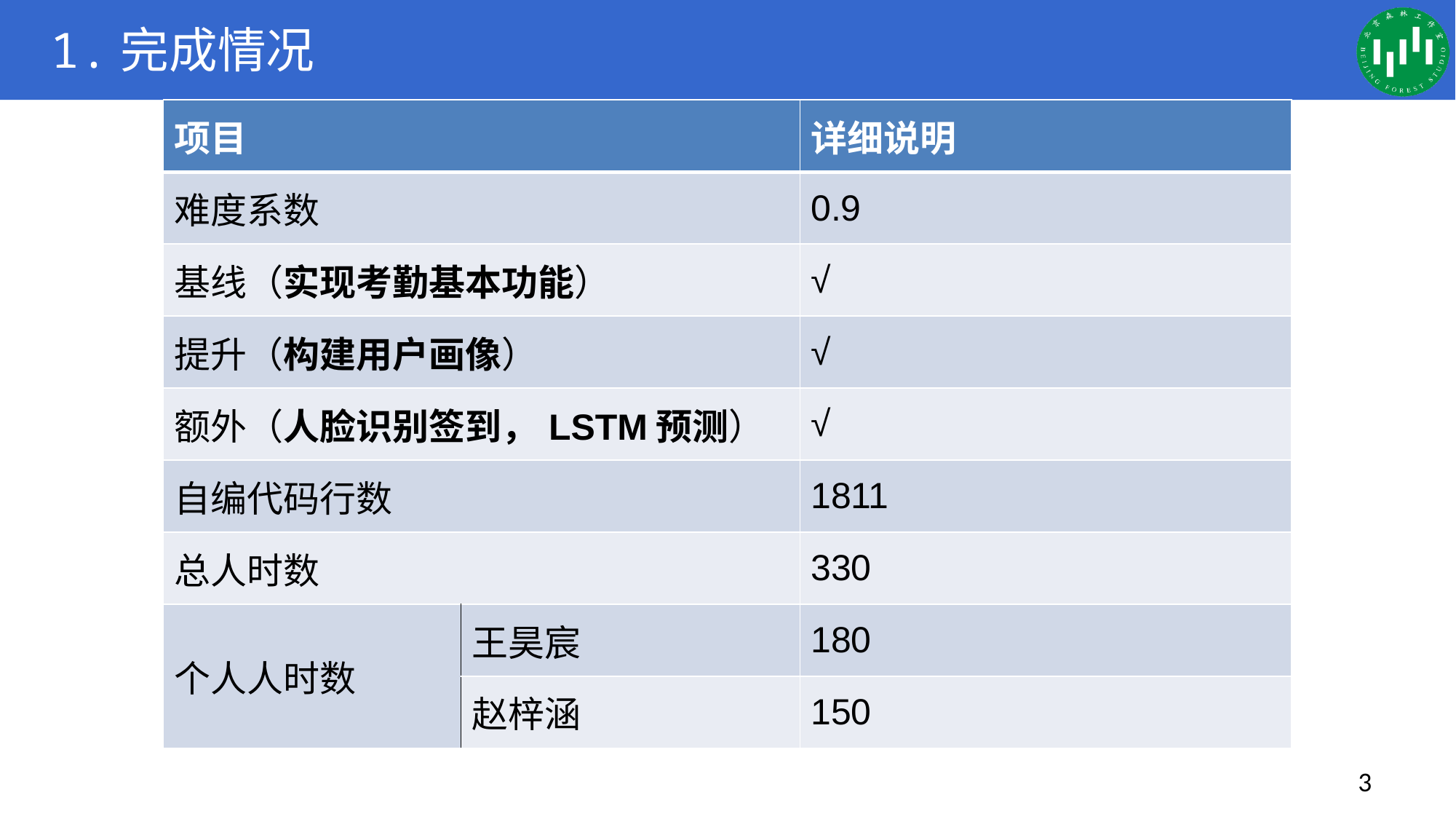

# 1.完成情况
| 项目 |  | 详细说明 |
| --- | --- | --- |
| 难度系数 |  | 0.9 |
| 基线（实现考勤基本功能） |  | √ |
| 提升（构建用户画像） |  | √ |
| 额外（人脸识别签到，LSTM预测） |  | √ |
| 自编代码行数 |  | 1811 |
| 总人时数 |  | 330 |
| 个人人时数 | 王昊宸 | 180 |
|  | 赵梓涵 | 150 |
3